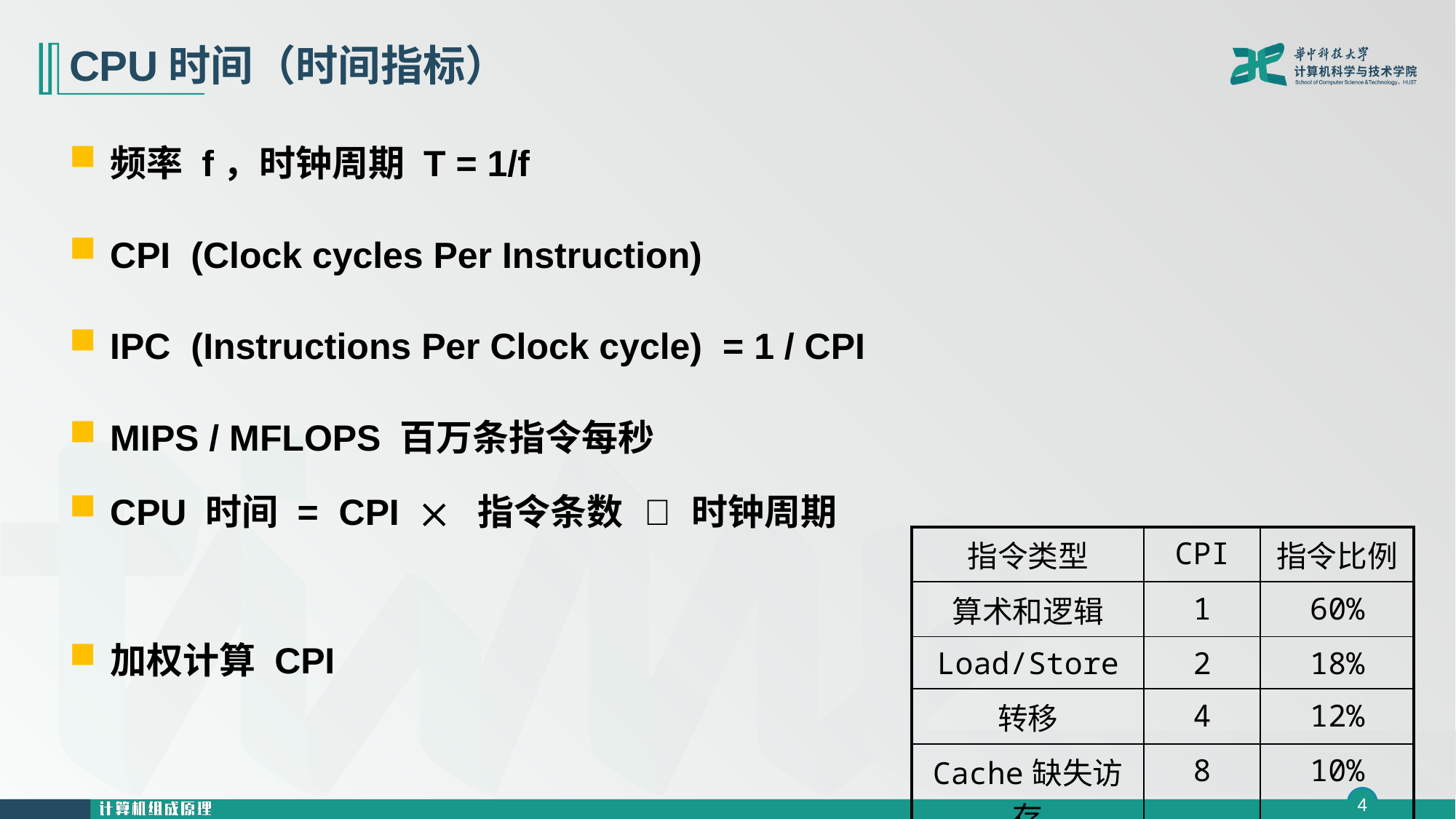

# CPU时间（时间指标）
频率 f，时钟周期 T = 1/f
CPI  (Clock cycles Per Instruction)
IPC  (Instructions Per Clock cycle)  = 1 / CPI
MIPS / MFLOPS 百万条指令每秒
CPU 时间 =  CPI  ×  指令条数  ×  时钟周期

加权计算 CPI
| 指令类型 | CPI | 指令比例 |
| --- | --- | --- |
| 算术和逻辑 | 1 | 60% |
| Load/Store | 2 | 18% |
| 转移 | 4 | 12% |
| Cache缺失访存 | 8 | 10% |